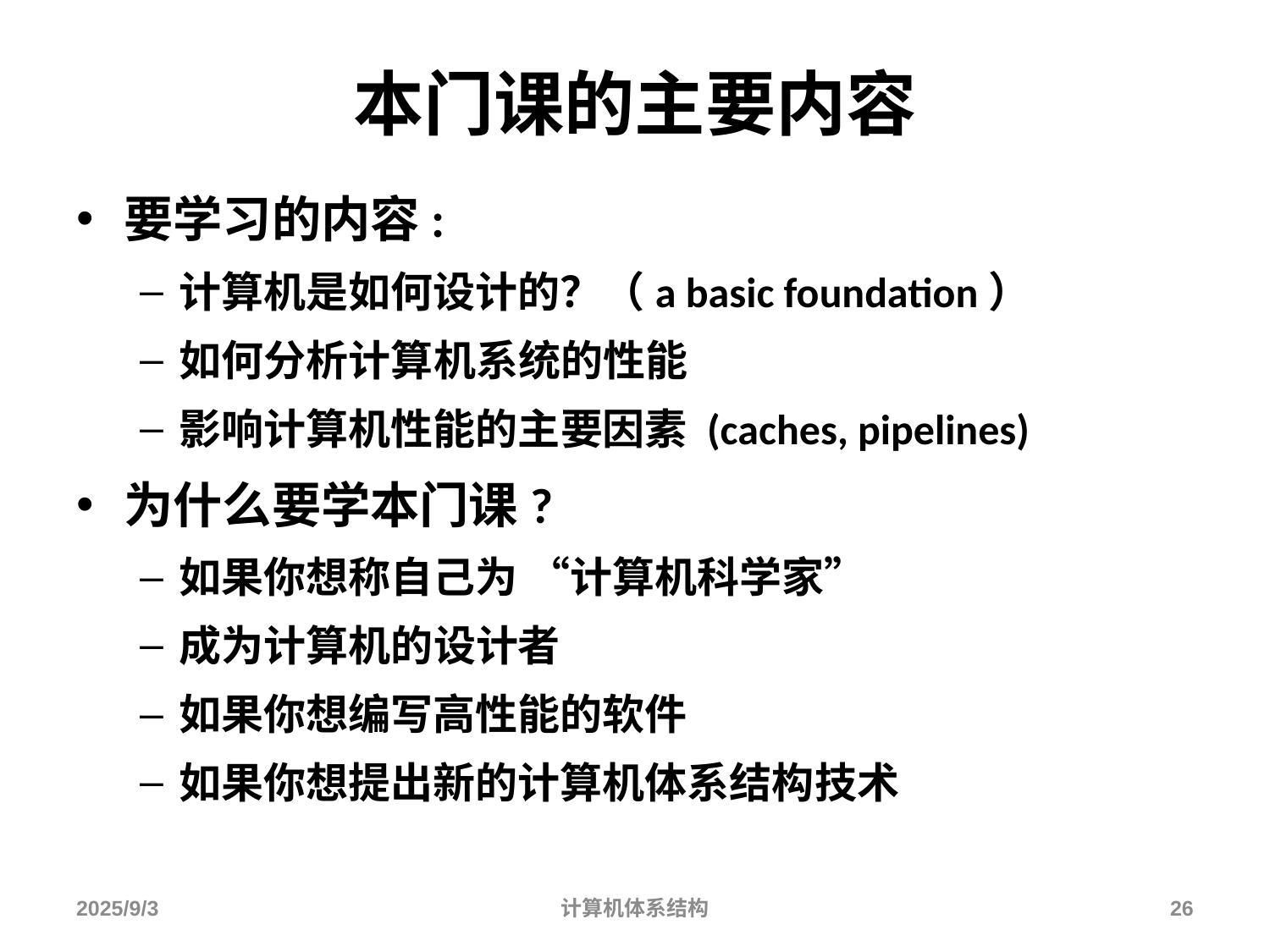

# 本门课的主要内容
要学习的内容:
计算机是如何设计的？（a basic foundation）
如何分析计算机系统的性能
影响计算机性能的主要因素 (caches, pipelines)
为什么要学本门课?
如果你想称自己为 “计算机科学家”
成为计算机的设计者
如果你想编写高性能的软件
如果你想提出新的计算机体系结构技术
2025/9/3
计算机体系结构
26